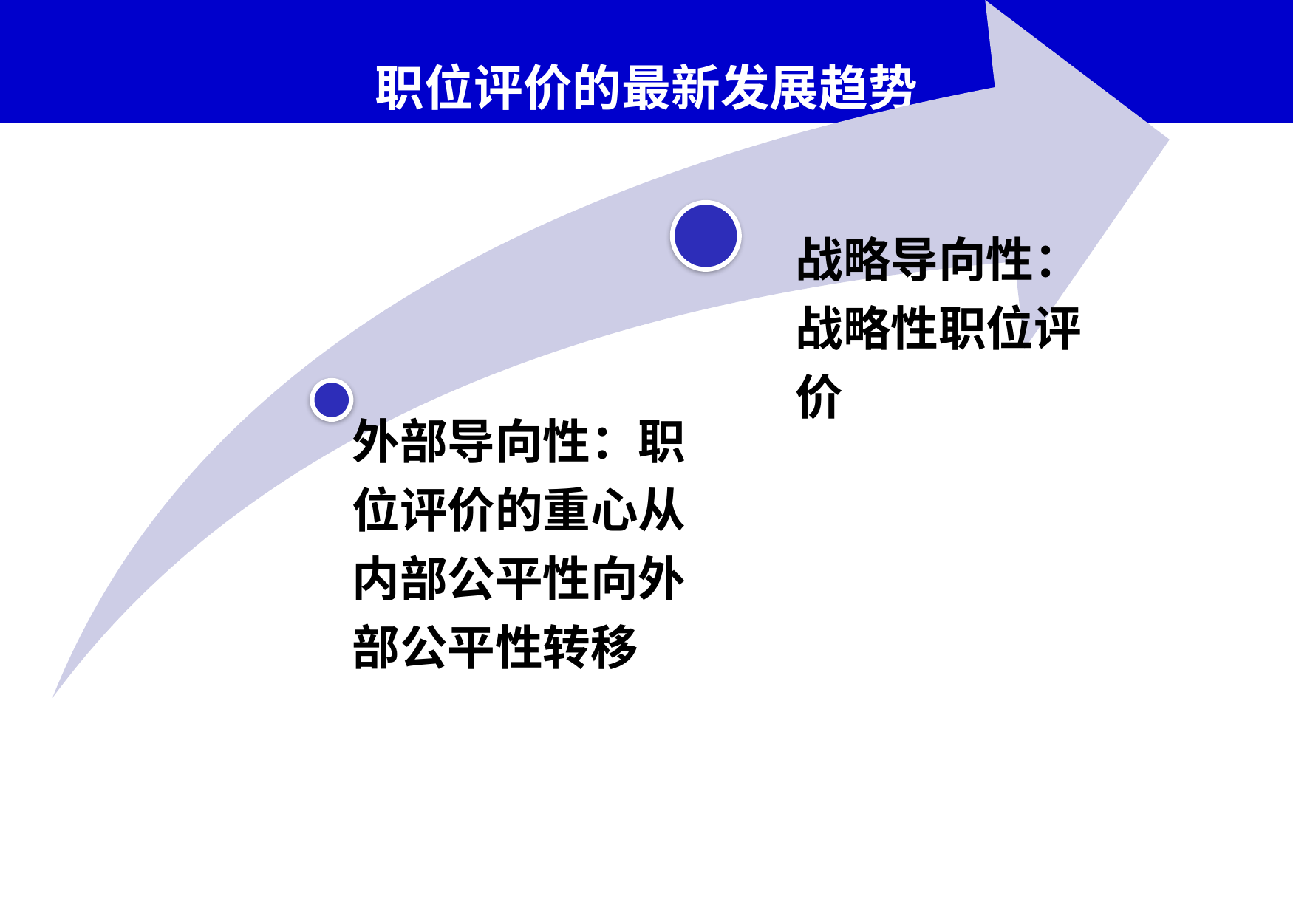

# 职位评价的最新发展趋势
外部导向性：职位评价的重心从内部公平性向外部公平性转移
战略导向性：战略性职位评价